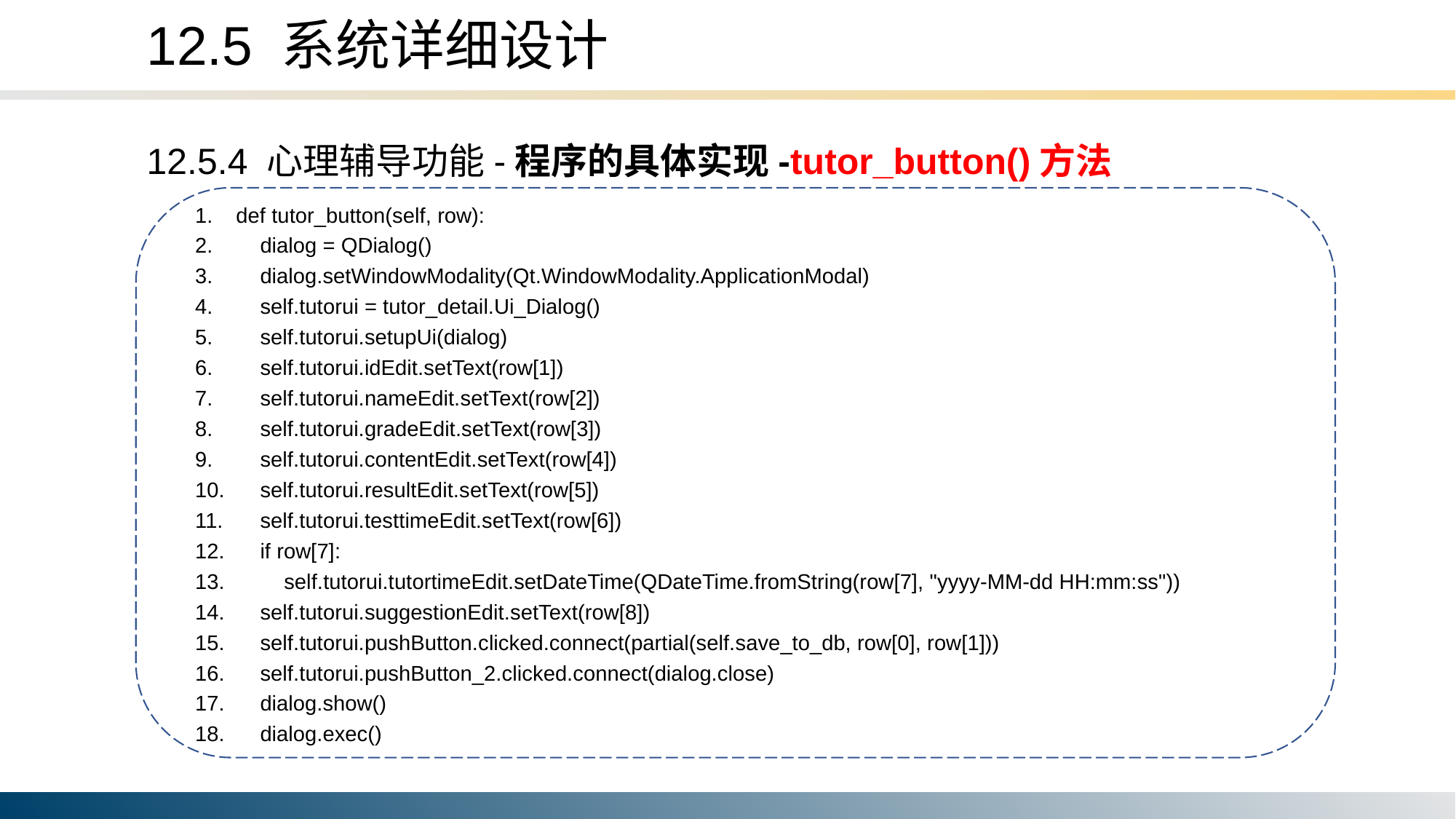

12.5 系统详细设计
12.5.4 心理辅导功能-程序的具体实现-tutor_button()方法

def tutor_button(self, row):
    dialog = QDialog()
    dialog.setWindowModality(Qt.WindowModality.ApplicationModal)
    self.tutorui = tutor_detail.Ui_Dialog()
    self.tutorui.setupUi(dialog)
    self.tutorui.idEdit.setText(row[1])
    self.tutorui.nameEdit.setText(row[2])
    self.tutorui.gradeEdit.setText(row[3])
    self.tutorui.contentEdit.setText(row[4])
    self.tutorui.resultEdit.setText(row[5])
    self.tutorui.testtimeEdit.setText(row[6])
    if row[7]:
        self.tutorui.tutortimeEdit.setDateTime(QDateTime.fromString(row[7], "yyyy-MM-dd HH:mm:ss"))
    self.tutorui.suggestionEdit.setText(row[8])
    self.tutorui.pushButton.clicked.connect(partial(self.save_to_db, row[0], row[1]))
    self.tutorui.pushButton_2.clicked.connect(dialog.close)
    dialog.show()
    dialog.exec()